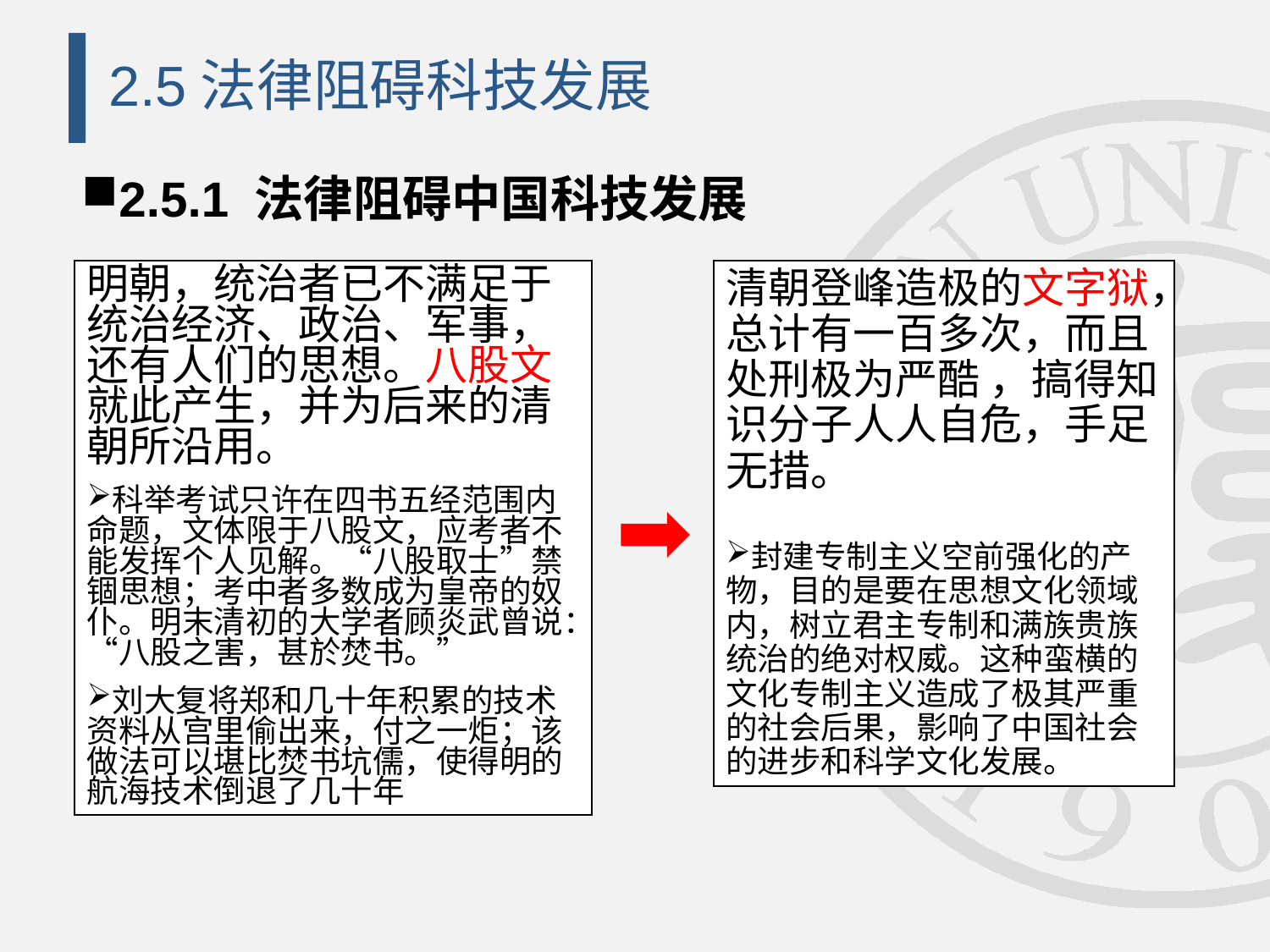

# 2.5法律阻碍科技发展
2.5.1 法律阻碍中国科技发展
明朝，统治者已不满足于统治经济、政治、军事，还有人们的思想。八股文就此产生，并为后来的清朝所沿用。
科举考试只许在四书五经范围内命题，文体限于八股文，应考者不能发挥个人见解。“八股取士”禁锢思想；考中者多数成为皇帝的奴仆。明末清初的大学者顾炎武曾说：“八股之害，甚於焚书。”
刘大复将郑和几十年积累的技术资料从宫里偷出来，付之一炬；该做法可以堪比焚书坑儒，使得明的航海技术倒退了几十年
清朝登峰造极的文字狱，总计有一百多次，而且处刑极为严酷 ，搞得知识分子人人自危，手足无措。

封建专制主义空前强化的产物，目的是要在思想文化领域内，树立君主专制和满族贵族统治的绝对权威。这种蛮横的文化专制主义造成了极其严重的社会后果，影响了中国社会的进步和科学文化发展。